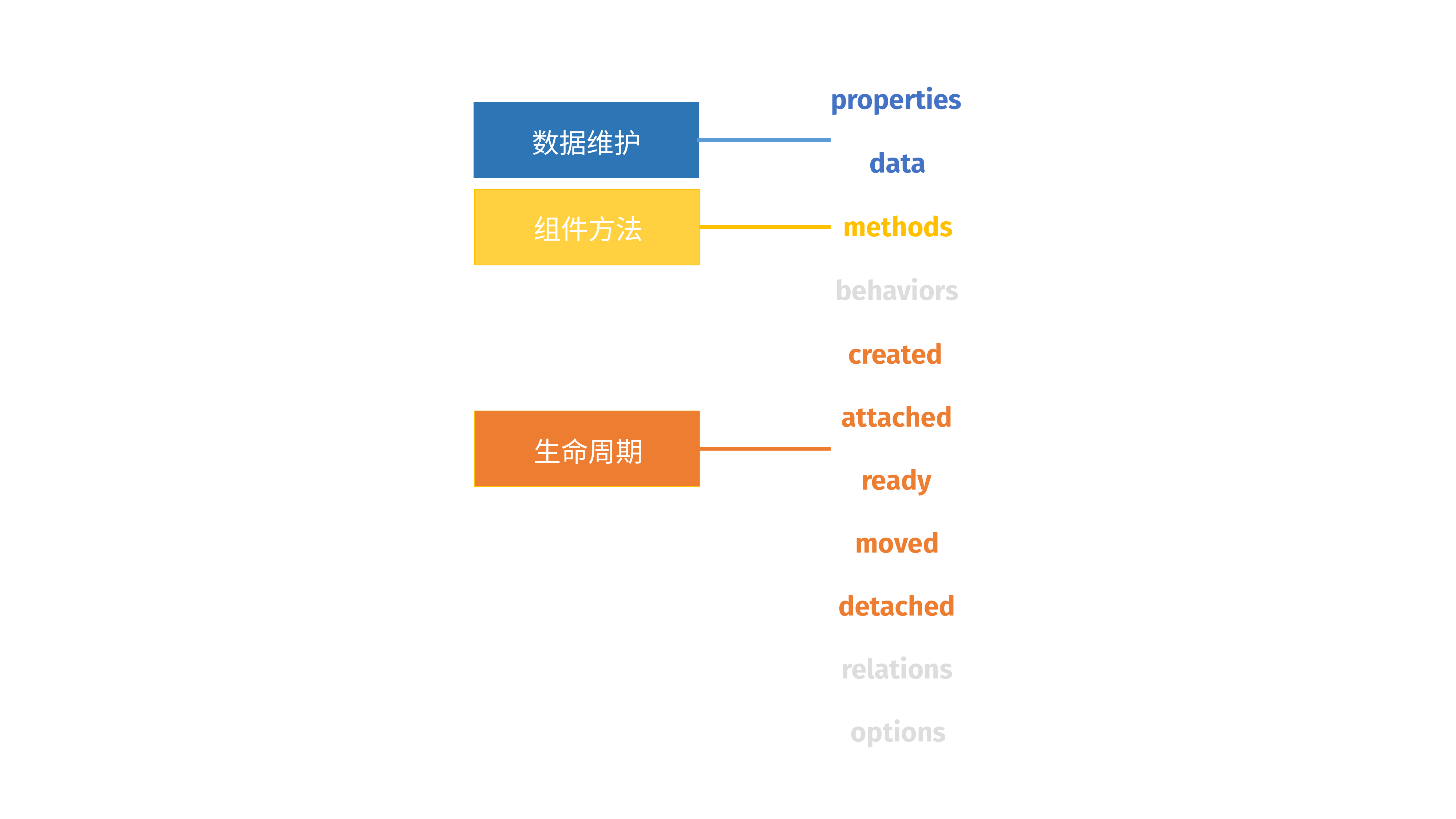

properties

数据维护

	组件方法

	⽣命周期

								data

			methods

behaviors

				created

		attached

							ready

						moved

	detached

		relations

					options